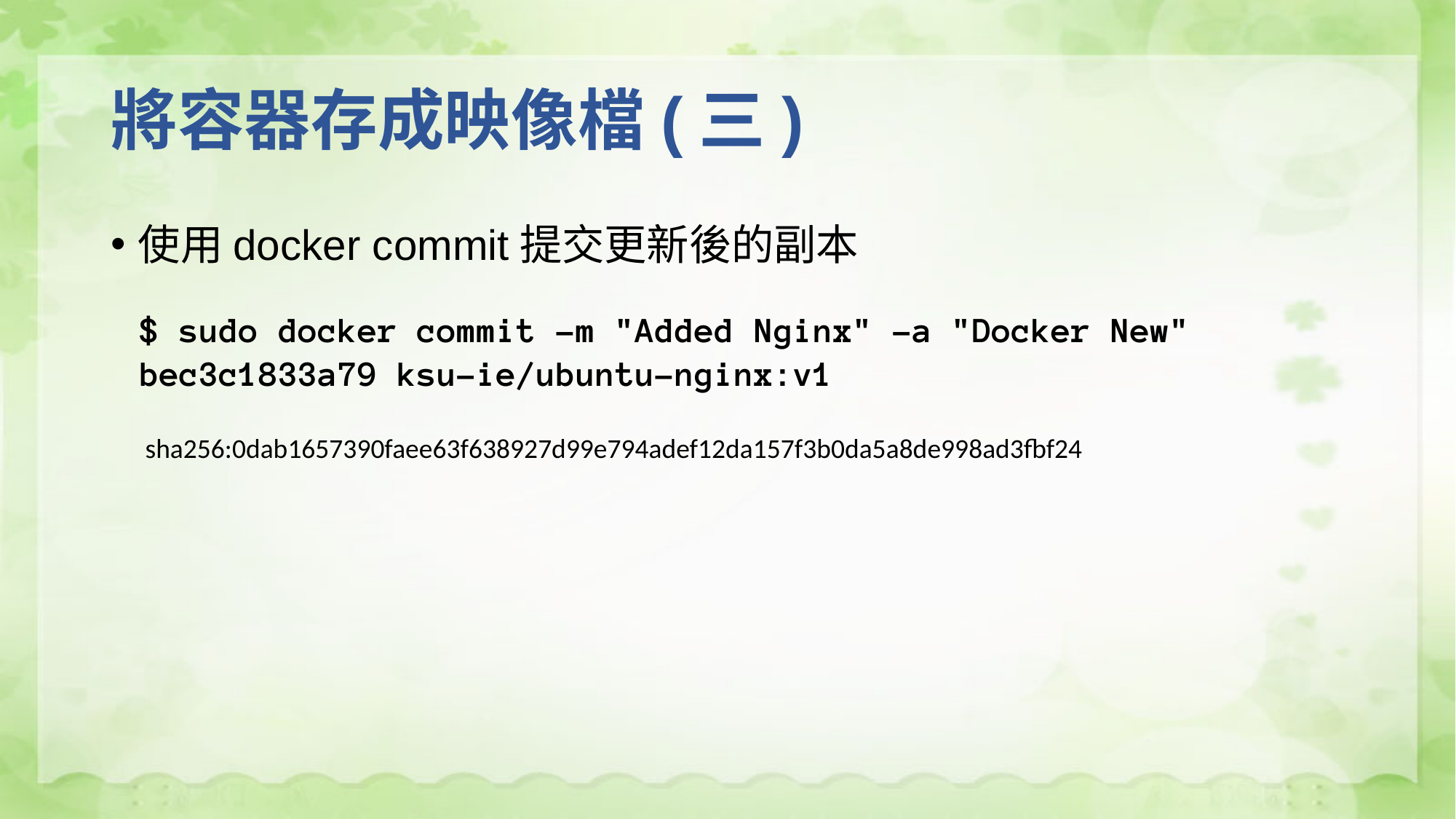

# 將容器存成映像檔(三)
使用docker commit提交更新後的副本

$ sudo docker commit -m "Added Nginx" -a "Docker New" bec3c1833a79 ksu-ie/ubuntu-nginx:v1
sha256:0dab1657390faee63f638927d99e794adef12da157f3b0da5a8de998ad3fbf24